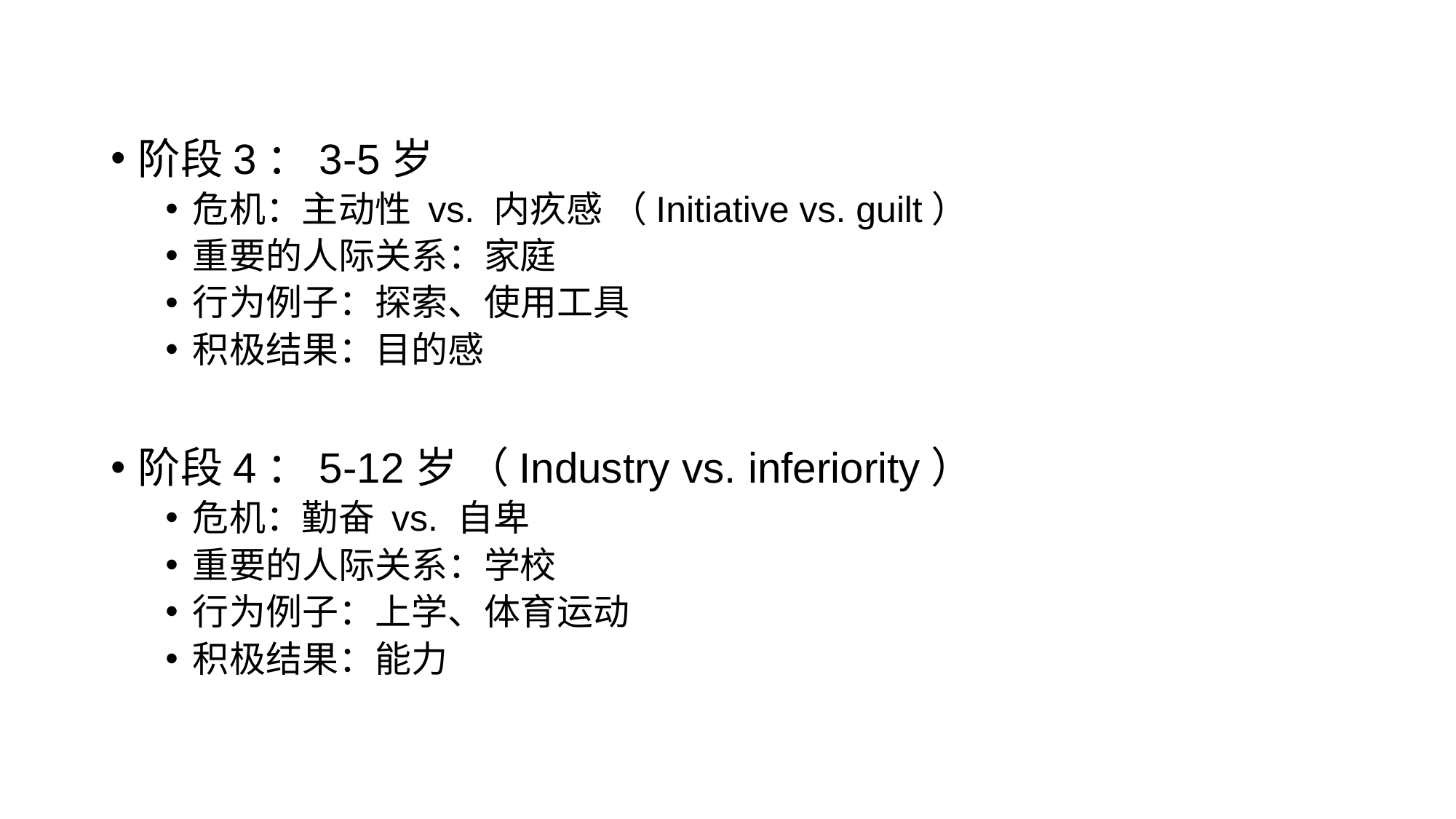

阶段3：3-5岁
危机：主动性 vs. 内疚感 （Initiative vs. guilt）
重要的人际关系：家庭
行为例子：探索、使用工具
积极结果：目的感

阶段4：5-12岁 （Industry vs. inferiority）
危机：勤奋 vs. 自卑
重要的人际关系：学校
行为例子：上学、体育运动
积极结果：能力